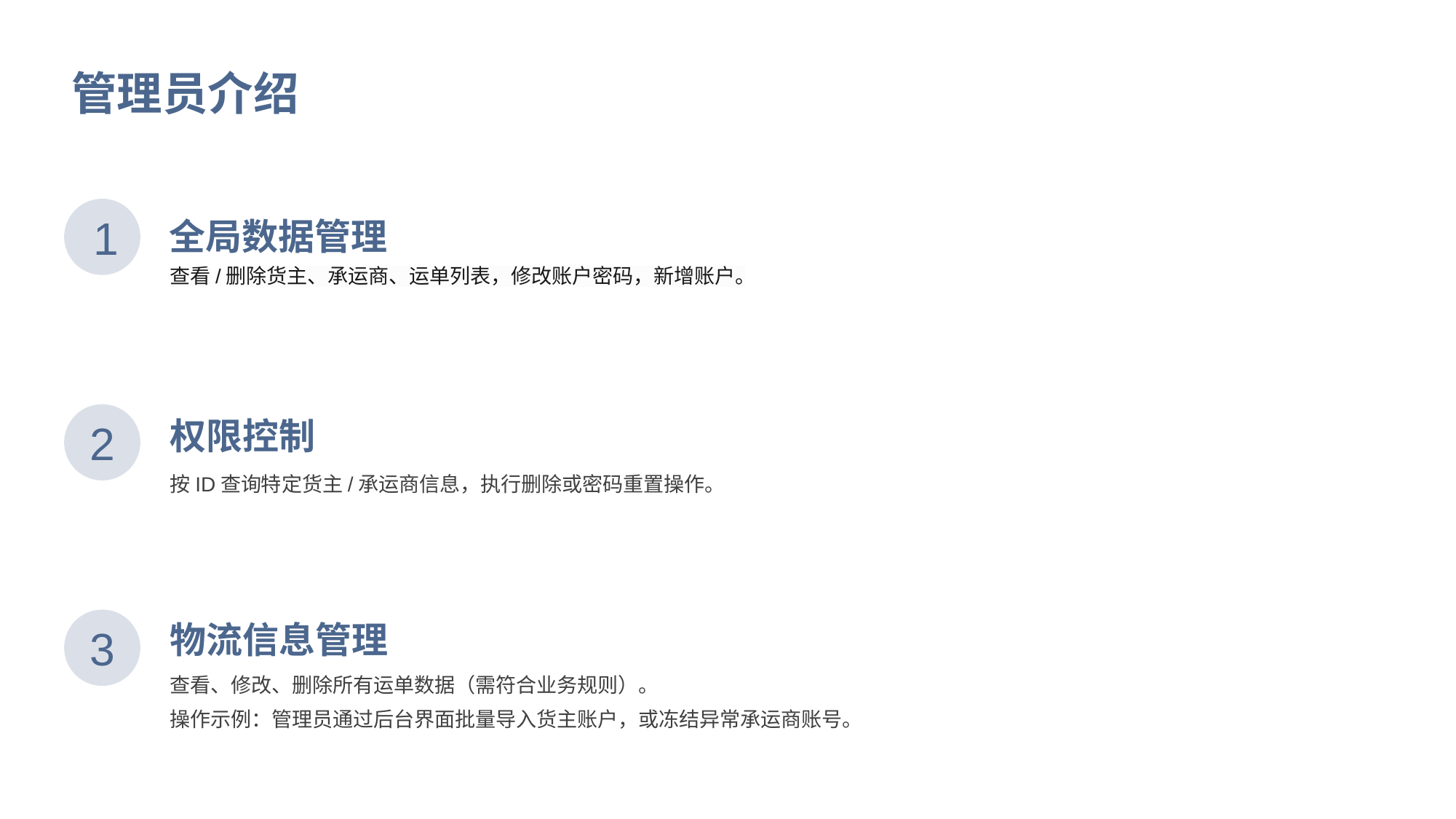

管理员介绍
全局数据管理

1
查看/删除货主、承运商、运单列表，修改账户密码，新增账户。
权限控制

2
按ID查询特定货主/承运商信息，执行删除或密码重置操作。
物流信息管理

3
查看、修改、删除所有运单数据（需符合业务规则）。
操作示例：管理员通过后台界面批量导入货主账户，或冻结异常承运商账号。